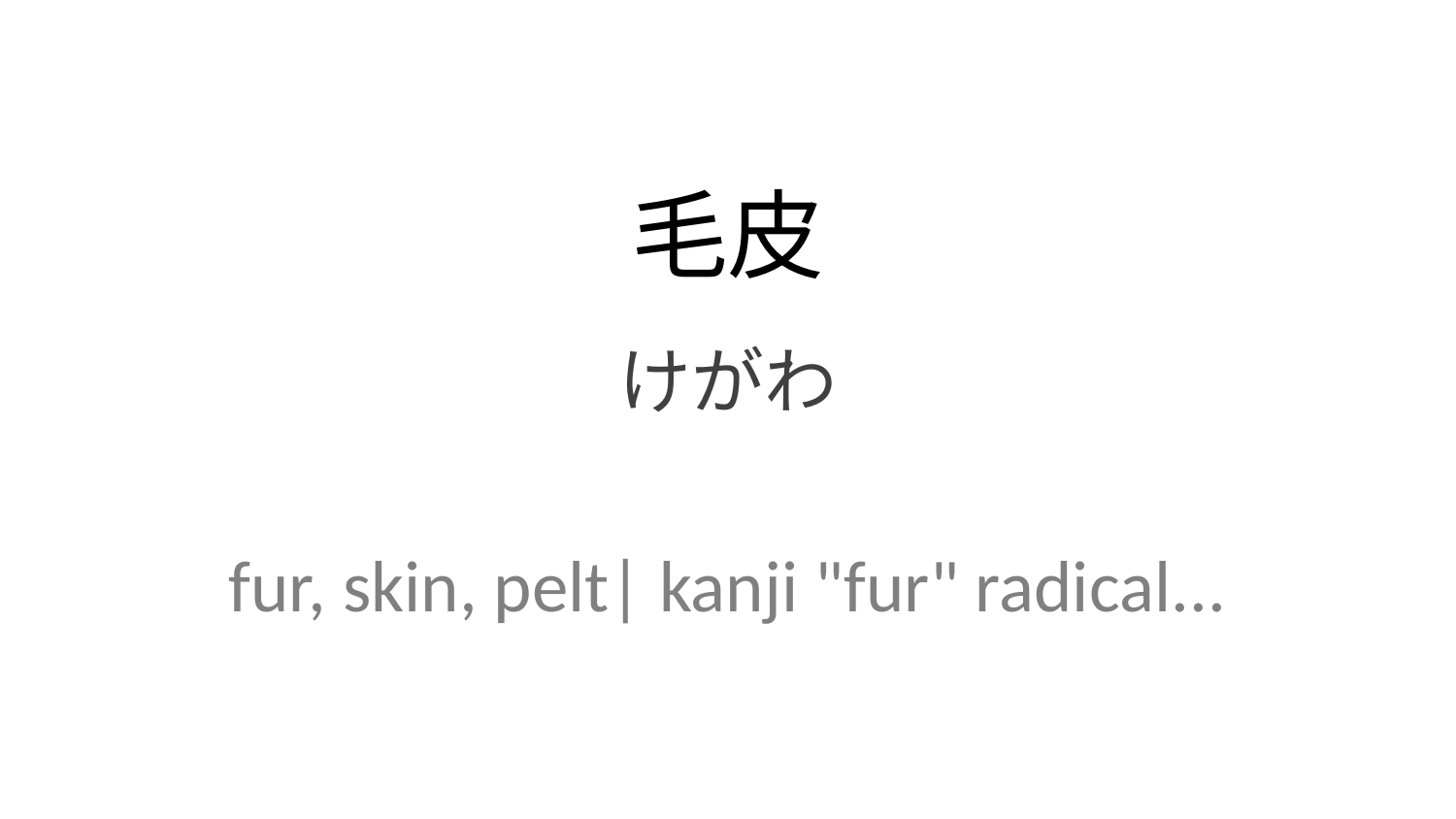

毛皮

けがわ
fur, skin, pelt| kanji "fur" radical...